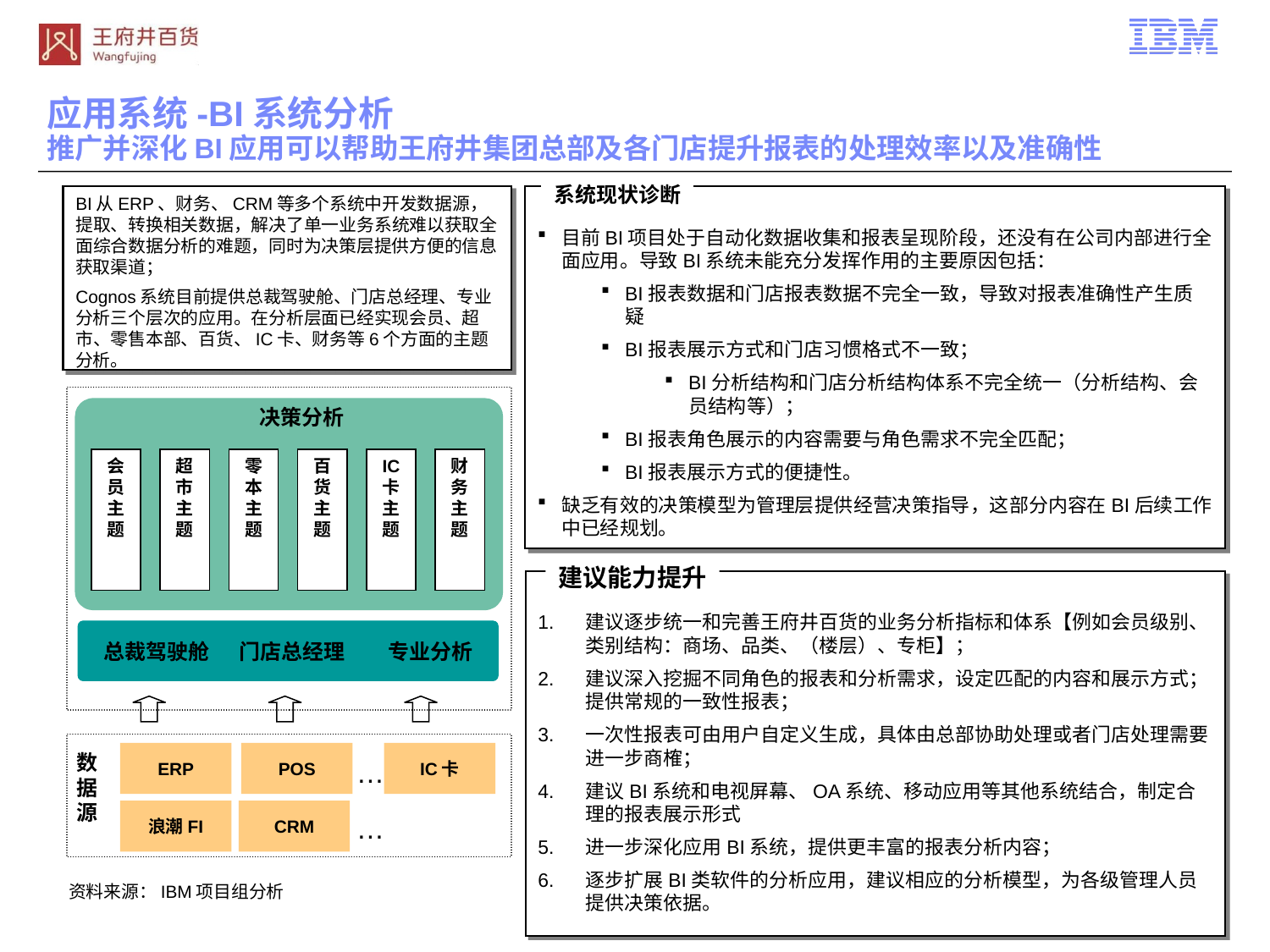

应用系统-BI系统分析
推广并深化BI应用可以帮助王府井集团总部及各门店提升报表的处理效率以及准确性
系统现状诊断
BI从ERP、财务、CRM等多个系统中开发数据源，提取、转换相关数据，解决了单一业务系统难以获取全面综合数据分析的难题，同时为决策层提供方便的信息获取渠道；
Cognos系统目前提供总裁驾驶舱、门店总经理、专业分析三个层次的应用。在分析层面已经实现会员、超市、零售本部、百货、IC卡、财务等6个方面的主题分析。

目前BI项目处于自动化数据收集和报表呈现阶段，还没有在公司内部进行全面应用。导致BI系统未能充分发挥作用的主要原因包括：
BI报表数据和门店报表数据不完全一致，导致对报表准确性产生质疑
BI报表展示方式和门店习惯格式不一致；
BI分析结构和门店分析结构体系不完全统一（分析结构、会员结构等）；
BI报表角色展示的内容需要与角色需求不完全匹配；
BI报表展示方式的便捷性。
缺乏有效的决策模型为管理层提供经营决策指导，这部分内容在BI后续工作中已经规划。

决策分析
会
员
主
题
超
市
主
题
零
本
主
题
百
货
主
题
IC
卡
主
题
财
务
主
题
建议能力提升

建议逐步统一和完善王府井百货的业务分析指标和体系【例如会员级别、类别结构：商场、品类、（楼层）、专柜】；
建议深入挖掘不同角色的报表和分析需求，设定匹配的内容和展示方式；提供常规的一致性报表；
一次性报表可由用户自定义生成，具体由总部协助处理或者门店处理需要进一步商榷；
建议BI系统和电视屏幕、OA系统、移动应用等其他系统结合，制定合理的报表展示形式
进一步深化应用BI系统，提供更丰富的报表分析内容；
逐步扩展BI类软件的分析应用，建议相应的分析模型，为各级管理人员提供决策依据。

总裁驾驶舱
门店总经理
专业分析

数据源
ERP
POS
IC卡
…
浪潮FI
CRM
…
资料来源：IBM项目组分析